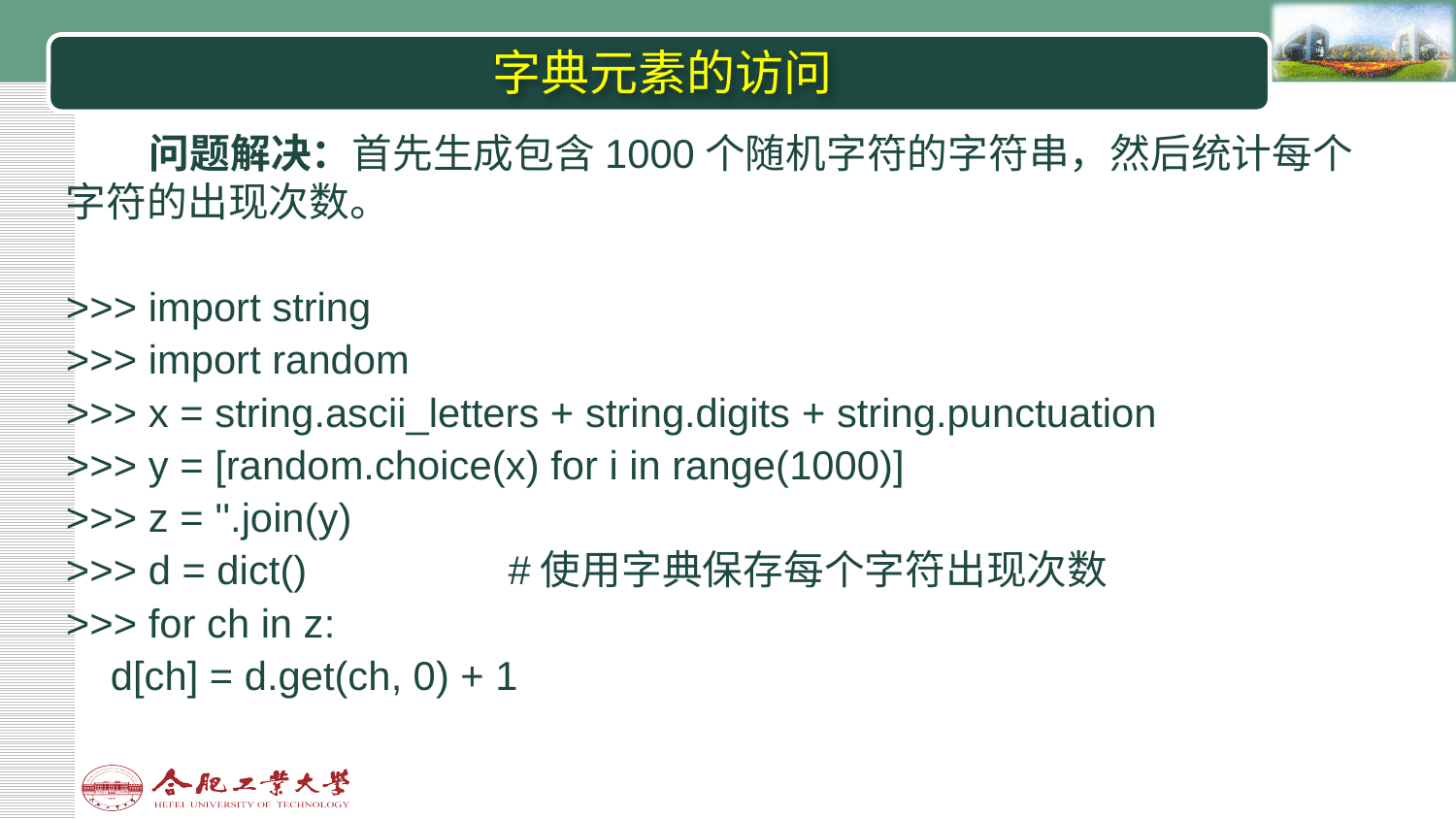

# 字典元素的访问
        问题解决：首先生成包含1000个随机字符的字符串，然后统计每个字符的出现次数。

>>> import string
>>> import random
>>> x = string.ascii_letters + string.digits + string.punctuation
>>> y = [random.choice(x) for i in range(1000)]
>>> z = ''.join(y)
>>> d = dict()                  #使用字典保存每个字符出现次数
>>> for ch in z:
    d[ch] = d.get(ch, 0) + 1